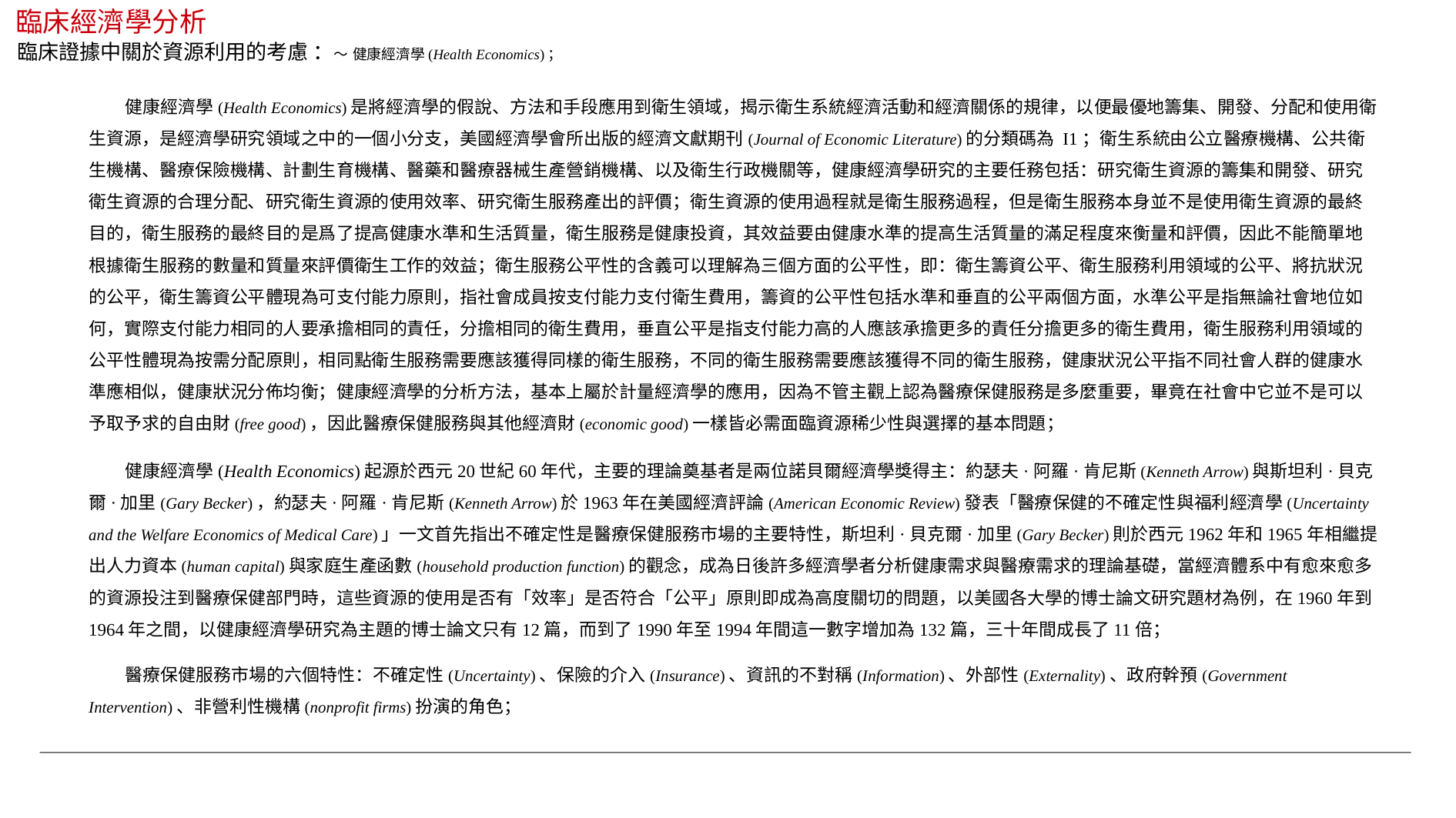

臨床經濟學分析
臨床證據中關於資源利用的考慮 ：～ 健康經濟學(Health Economics)；
        健康經濟學(Health Economics)是將經濟學的假說、方法和手段應用到衛生領域，揭示衛生系統經濟活動和經濟關係的規律，以便最優地籌集、開發、分配和使用衛生資源，是經濟學研究領域之中的一個小分支，美國經濟學會所出版的經濟文獻期刊(Journal of Economic Literature)的分類碼為 I1；衛生系統由公立醫療機構、公共衛生機構、醫療保險機構、計劃生育機構、醫藥和醫療器械生產營銷機構、以及衛生行政機關等，健康經濟學研究的主要任務包括：研究衛生資源的籌集和開發、研究衛生資源的合理分配、研究衛生資源的使用效率、研究衛生服務產出的評價；衛生資源的使用過程就是衛生服務過程，但是衛生服務本身並不是使用衛生資源的最終目的，衛生服務的最終目的是爲了提高健康水準和生活質量，衛生服務是健康投資，其效益要由健康水準的提高生活質量的滿足程度來衡量和評價，因此不能簡單地根據衛生服務的數量和質量來評價衛生工作的效益；衛生服務公平性的含義可以理解為三個方面的公平性，即：衛生籌資公平、衛生服務利用領域的公平、將抗狀況的公平，衛生籌資公平體現為可支付能力原則，指社會成員按支付能力支付衛生費用，籌資的公平性包括水準和垂直的公平兩個方面，水準公平是指無論社會地位如何，實際支付能力相同的人要承擔相同的責任，分擔相同的衛生費用，垂直公平是指支付能力高的人應該承擔更多的責任分擔更多的衛生費用，衛生服務利用領域的公平性體現為按需分配原則，相同點衛生服務需要應該獲得同樣的衛生服務，不同的衛生服務需要應該獲得不同的衛生服務，健康狀況公平指不同社會人群的健康水準應相似，健康狀況分佈均衡；健康經濟學的分析方法，基本上屬於計量經濟學的應用，因為不管主觀上認為醫療保健服務是多麼重要，畢竟在社會中它並不是可以予取予求的自由財(free good)，因此醫療保健服務與其他經濟財(economic good)一樣皆必需面臨資源稀少性與選擇的基本問題；
        健康經濟學(Health Economics)起源於西元20世紀60年代，主要的理論奠基者是兩位諾貝爾經濟學獎得主：約瑟夫·阿羅·肯尼斯(Kenneth Arrow)與斯坦利·貝克爾·加里(Gary Becker)，約瑟夫·阿羅·肯尼斯(Kenneth Arrow)於1963年在美國經濟評論(American Economic Review)發表「醫療保健的不確定性與福利經濟學(Uncertainty and the Welfare Economics of Medical Care)」一文首先指出不確定性是醫療保健服務市場的主要特性，斯坦利·貝克爾·加里(Gary Becker)則於西元1962年和1965年相繼提出人力資本(human capital)與家庭生產函數(household production function)的觀念，成為日後許多經濟學者分析健康需求與醫療需求的理論基礎，當經濟體系中有愈來愈多的資源投注到醫療保健部門時，這些資源的使用是否有「效率」是否符合「公平」原則即成為高度關切的問題，以美國各大學的博士論文研究題材為例，在1960年到1964年之間，以健康經濟學研究為主題的博士論文只有12篇，而到了1990年至1994年間這一數字增加為132篇，三十年間成長了11倍；
        醫療保健服務市場的六個特性：不確定性(Uncertainty)、保險的介入(Insurance)、資訊的不對稱(Information)、外部性(Externality)、政府幹預(Government Intervention)、非營利性機構(nonprofit firms)扮演的角色；